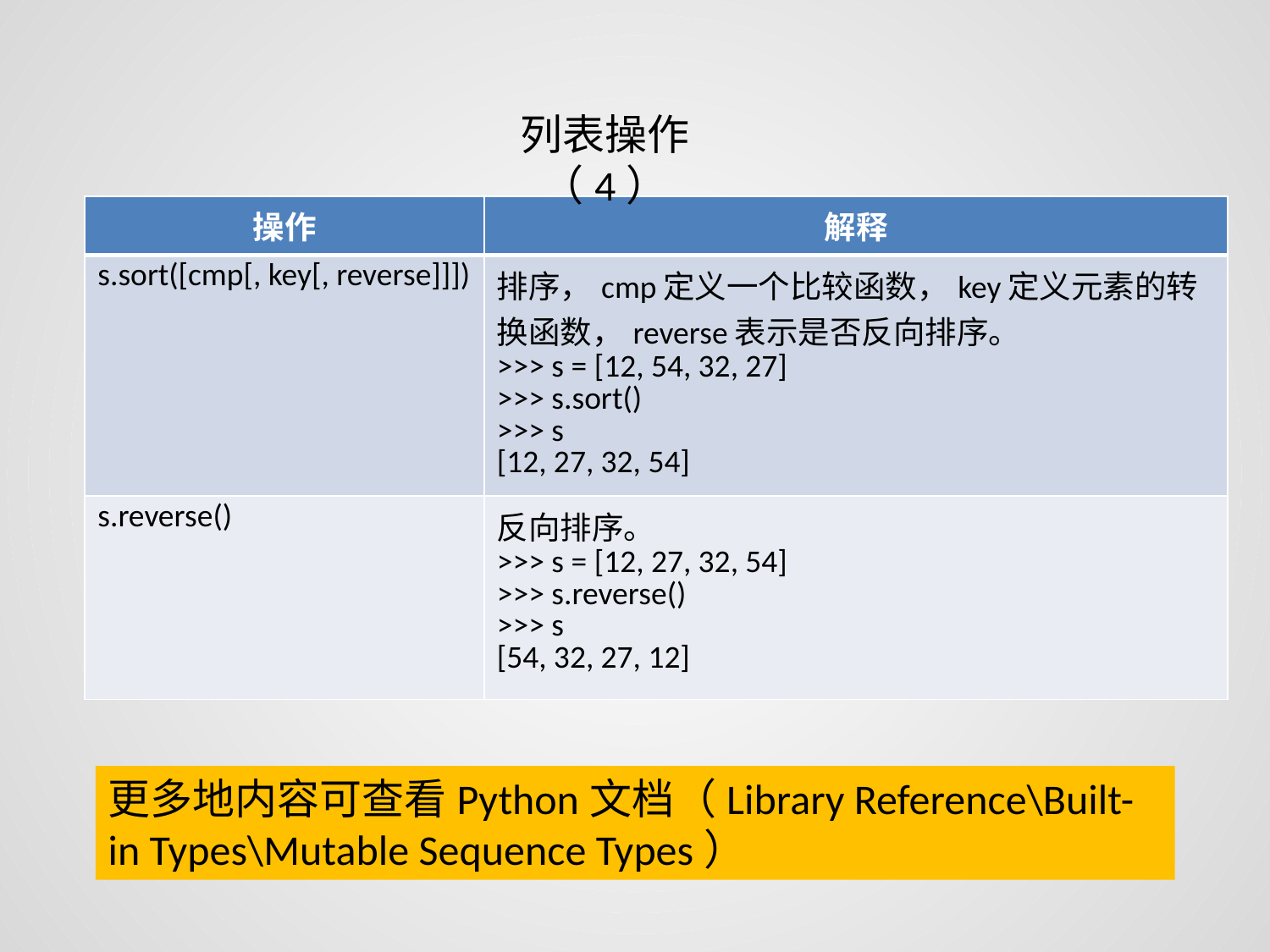

列表操作（4）
| 操作 | 解释 |
| --- | --- |
| s.sort([cmp[, key[, reverse]]]) | 排序，cmp定义一个比较函数，key定义元素的转换函数，reverse表示是否反向排序。 >>> s = [12, 54, 32, 27] >>> s.sort() >>> s [12, 27, 32, 54] |
| s.reverse() | 反向排序。 >>> s = [12, 27, 32, 54] >>> s.reverse() >>> s [54, 32, 27, 12] |
更多地内容可查看Python文档（Library Reference\Built-in Types\Mutable Sequence Types）